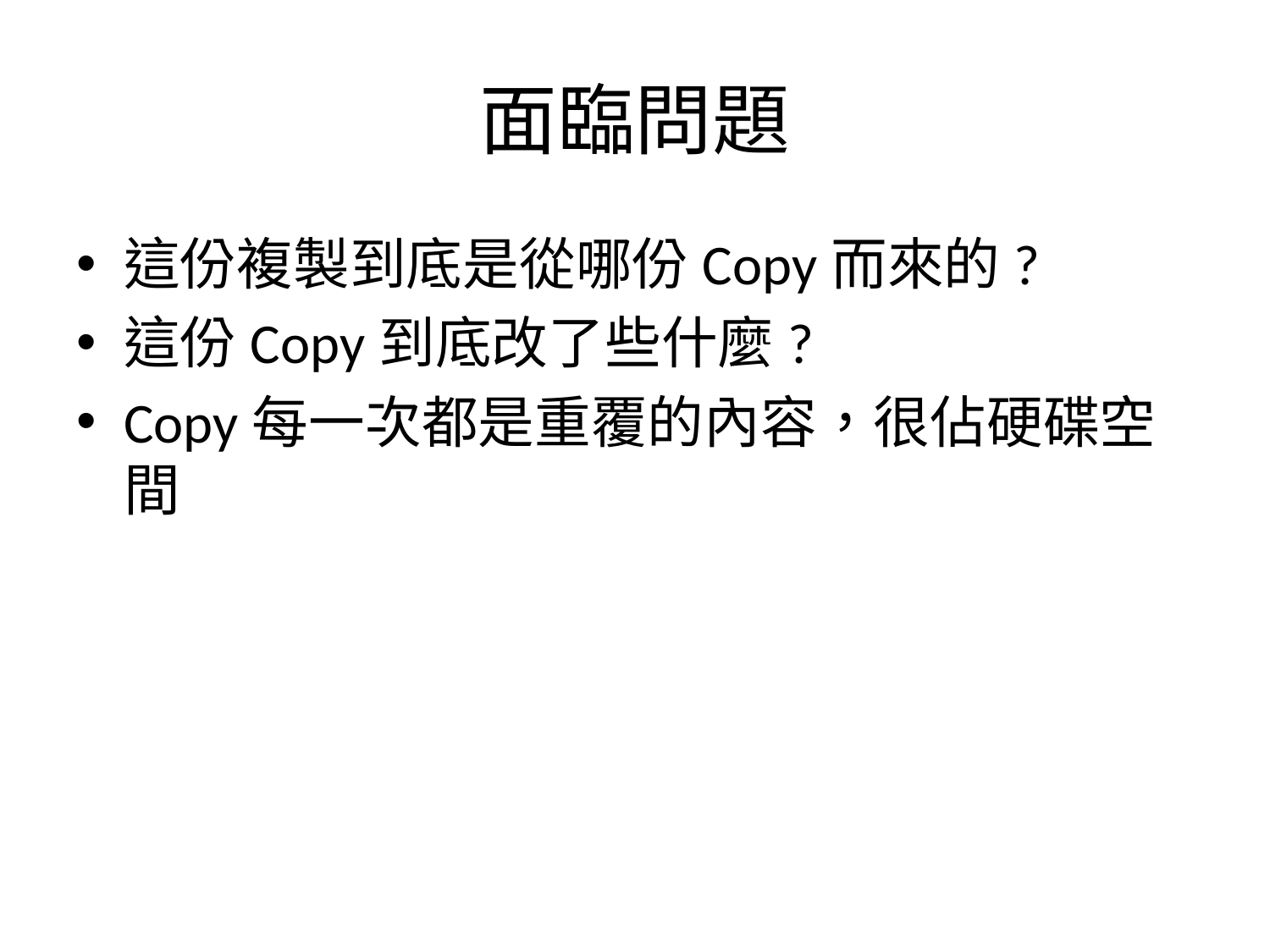

# 面臨問題
這份複製到底是從哪份Copy而來的?
這份Copy到底改了些什麼?
Copy每一次都是重覆的內容，很佔硬碟空間